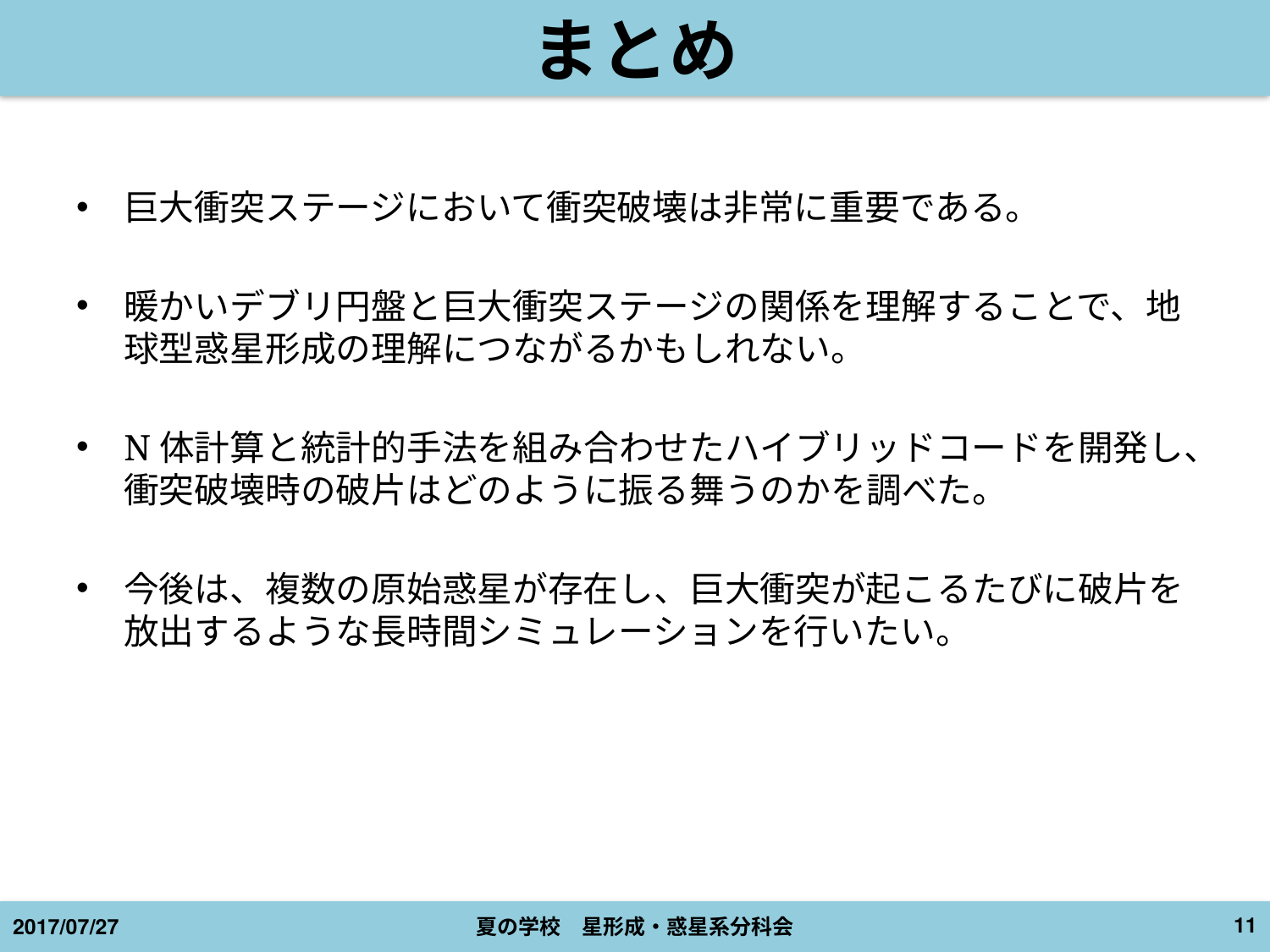

# まとめ
巨大衝突ステージにおいて衝突破壊は非常に重要である。

暖かいデブリ円盤と巨大衝突ステージの関係を理解することで、地球型惑星形成の理解につながるかもしれない。

N体計算と統計的手法を組み合わせたハイブリッドコードを開発し、衝突破壊時の破片はどのように振る舞うのかを調べた。

今後は、複数の原始惑星が存在し、巨大衝突が起こるたびに破片を放出するような長時間シミュレーションを行いたい。

2017/07/27
夏の学校　星形成・惑星系分科会
11